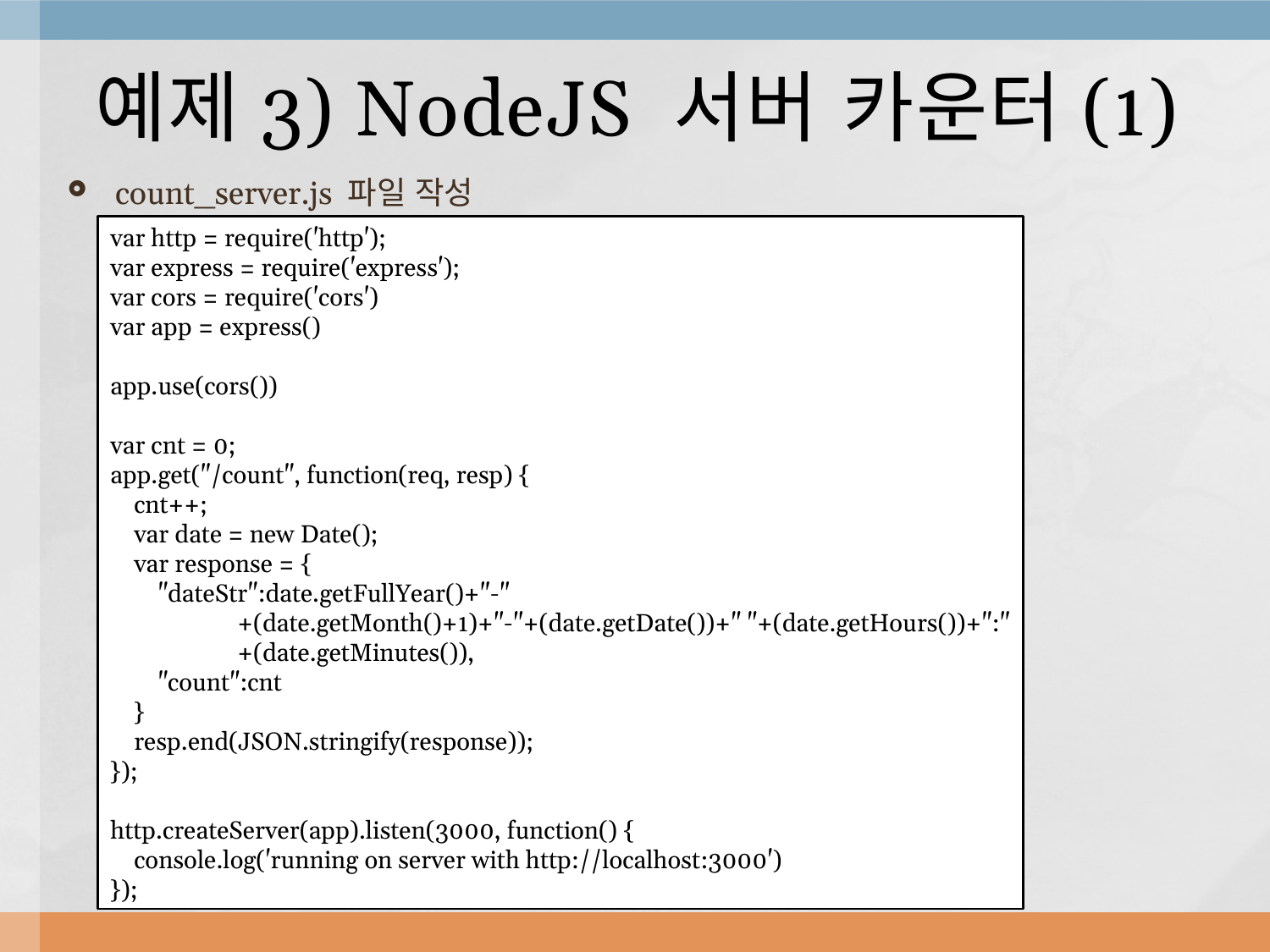

# 예제3) NodeJS 서버 카운터(1)
count_server.js 파일 작성

var http = require('http');
var express = require('express');
var cors = require('cors')
var app = express()

app.use(cors())

var cnt = 0;
app.get("/count", function(req, resp) {
    cnt++;
    var date = new Date();
    var response = {
        "dateStr":date.getFullYear()+"-"
	+(date.getMonth()+1)+"-"+(date.getDate())+" "+(date.getHours())+":"
	+(date.getMinutes()),
        "count":cnt
    }
    resp.end(JSON.stringify(response));
});

http.createServer(app).listen(3000, function() {
    console.log('running on server with http://localhost:3000')
});